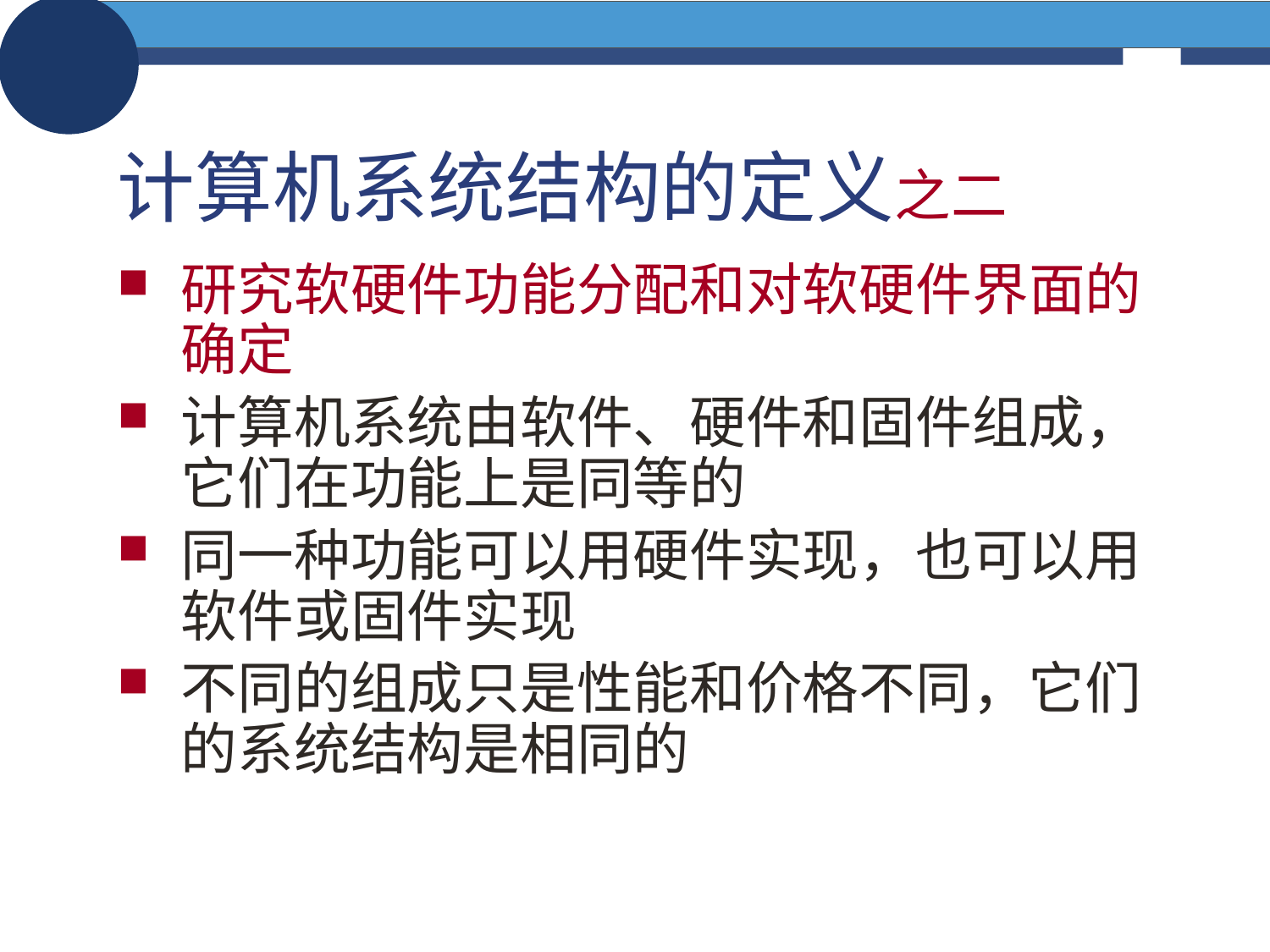

# 计算机系统结构的定义之二
研究软硬件功能分配和对软硬件界面的确定
计算机系统由软件、硬件和固件组成，它们在功能上是同等的
同一种功能可以用硬件实现，也可以用软件或固件实现
不同的组成只是性能和价格不同，它们的系统结构是相同的